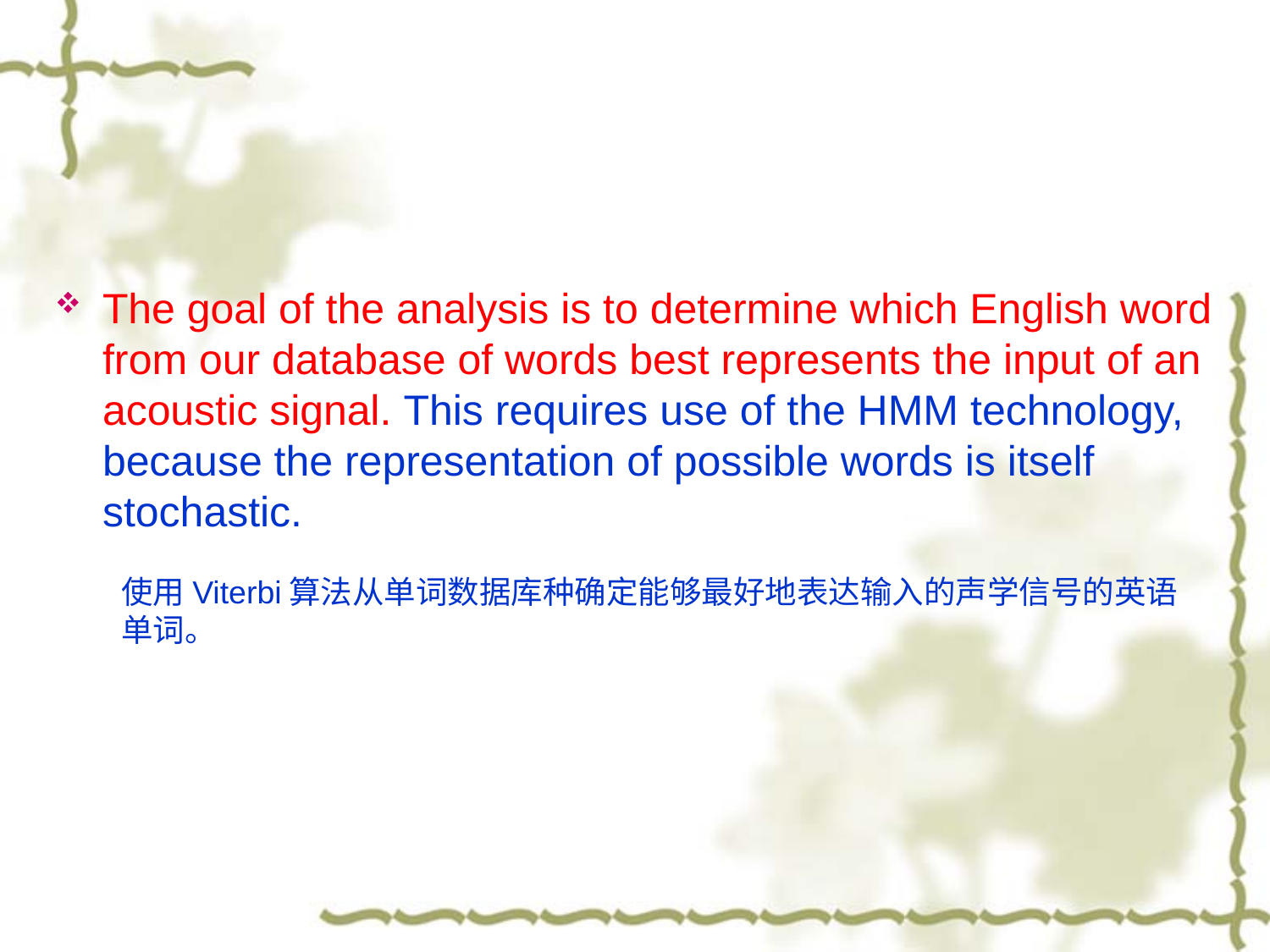

#
The goal of the analysis is to determine which English word from our database of words best represents the input of an acoustic signal. This requires use of the HMM technology, because the representation of possible words is itself stochastic.
使用Viterbi算法从单词数据库种确定能够最好地表达输入的声学信号的英语单词。